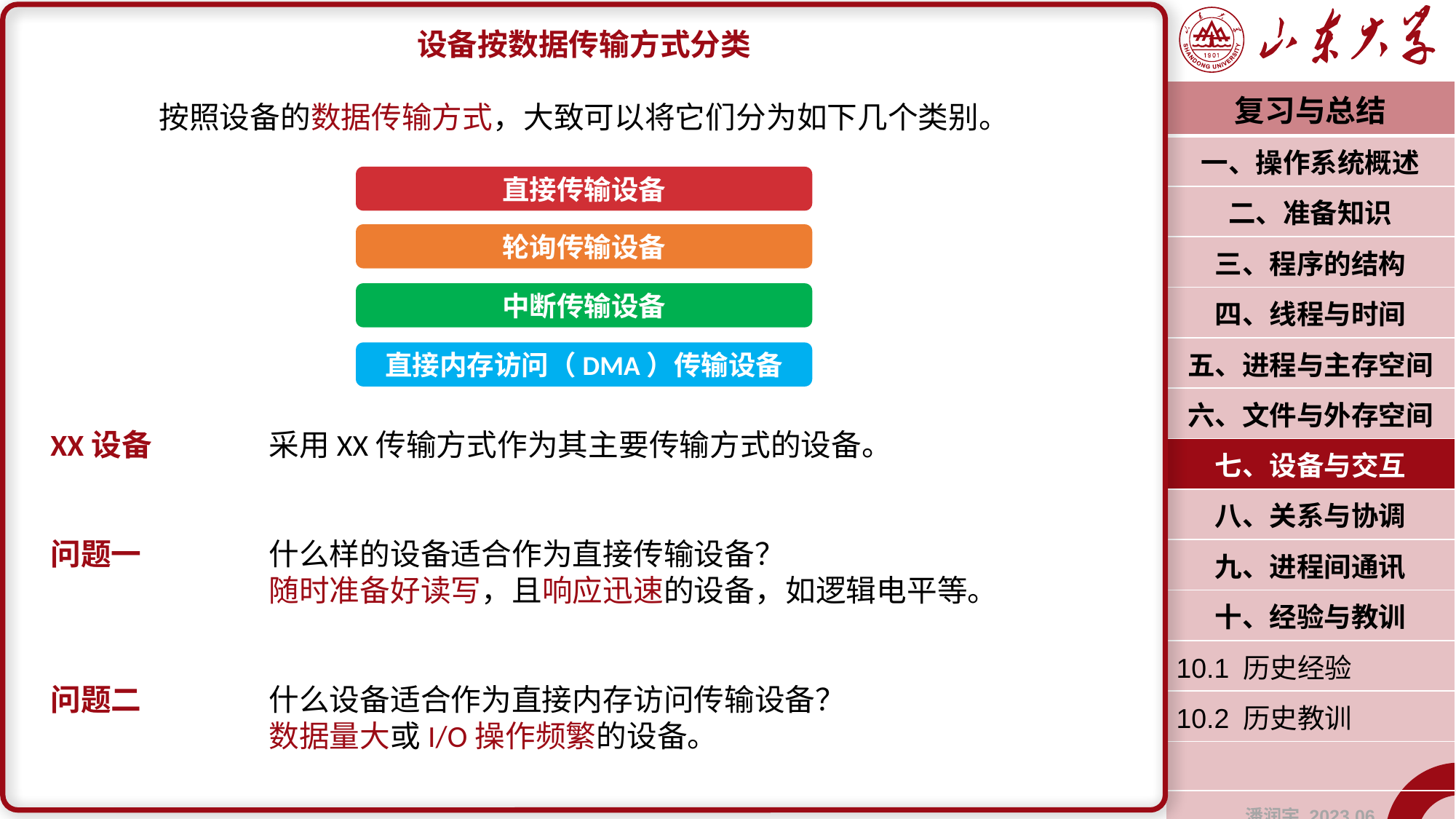

设备按数据传输方式分类

按照设备的数据传输方式，大致可以将它们分为如下几个类别。

XX设备		采用XX传输方式作为其主要传输方式的设备。

问题一		什么样的设备适合作为直接传输设备？
		随时准备好读写，且响应迅速的设备，如逻辑电平等。

问题二		什么设备适合作为直接内存访问传输设备？
		数据量大或I/O操作频繁的设备。
| 复习与总结 |
| --- |
| 一、操作系统概述 |
| 二、准备知识 |
| 三、程序的结构 |
| 四、线程与时间 |
| 五、进程与主存空间 |
| 六、文件与外存空间 |
| 七、设备与交互 |
| 八、关系与协调 |
| 九、进程间通讯 |
| 十、经验与教训 |
| 10.1 历史经验 |
| 10.2 历史教训 |
|  |
| 潘润宇 2023.06 |
直接传输设备
轮询传输设备
中断传输设备
直接内存访问（DMA）传输设备